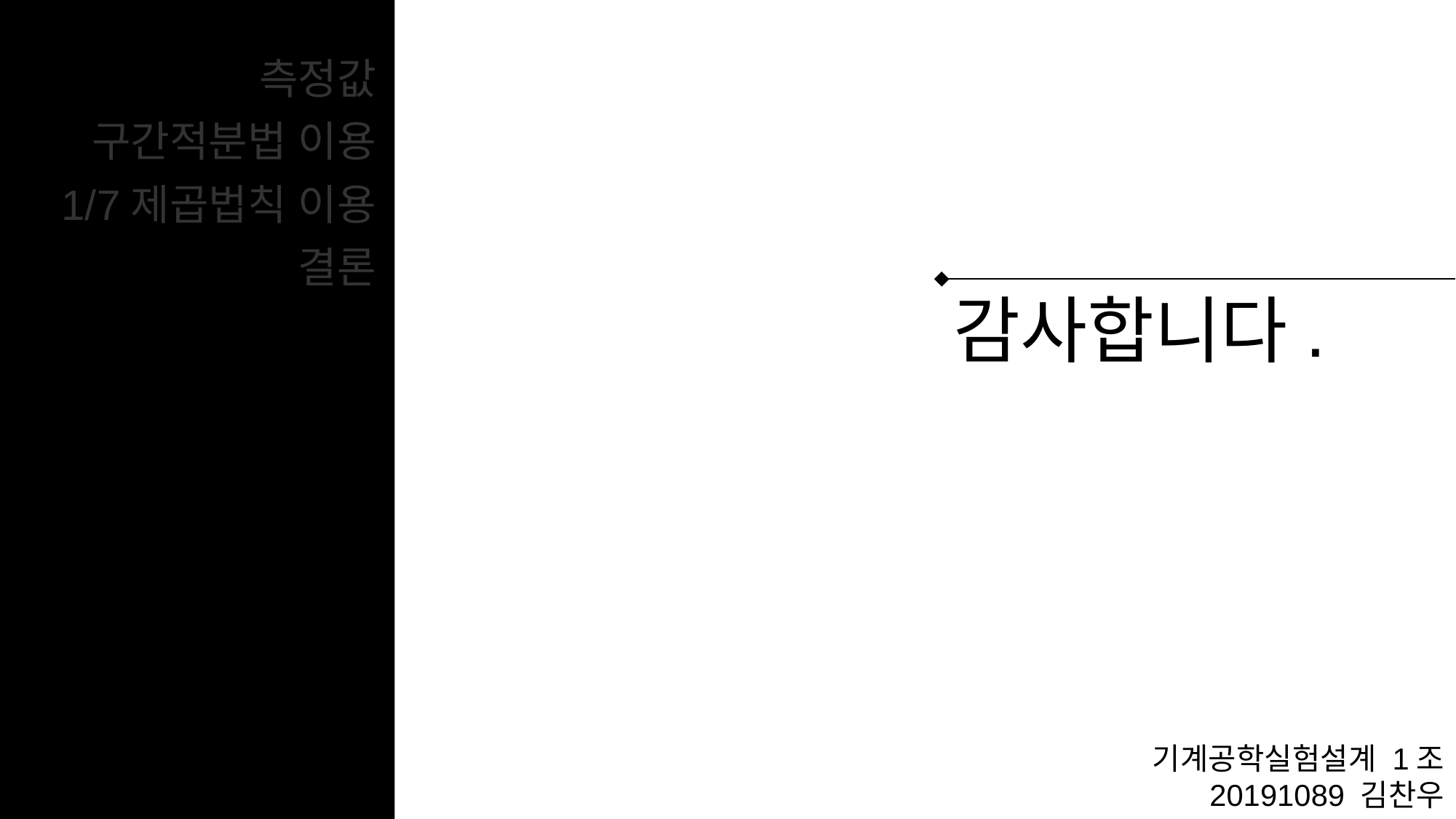

오차 원인 예상 :
측정장비의 측정방식,
마노미터 관 내 물의 부착력에 의한 정확한 눈금선 파악 어려움, 피토관의 위치 등

장비의 배치를 최대한 더 정확하게 하고, 측정값의 평균을 신뢰할 수 있을 정도로 반복실험(최소 5회 이상)하여 측정값을 사용하였으면, 더 정확한 실험이 되었을 것이다.
측정값
구간적분법 이용
1/7제곱법칙 이용
결론
감사합니다.
기계공학실험설계 1조
20191089 김찬우